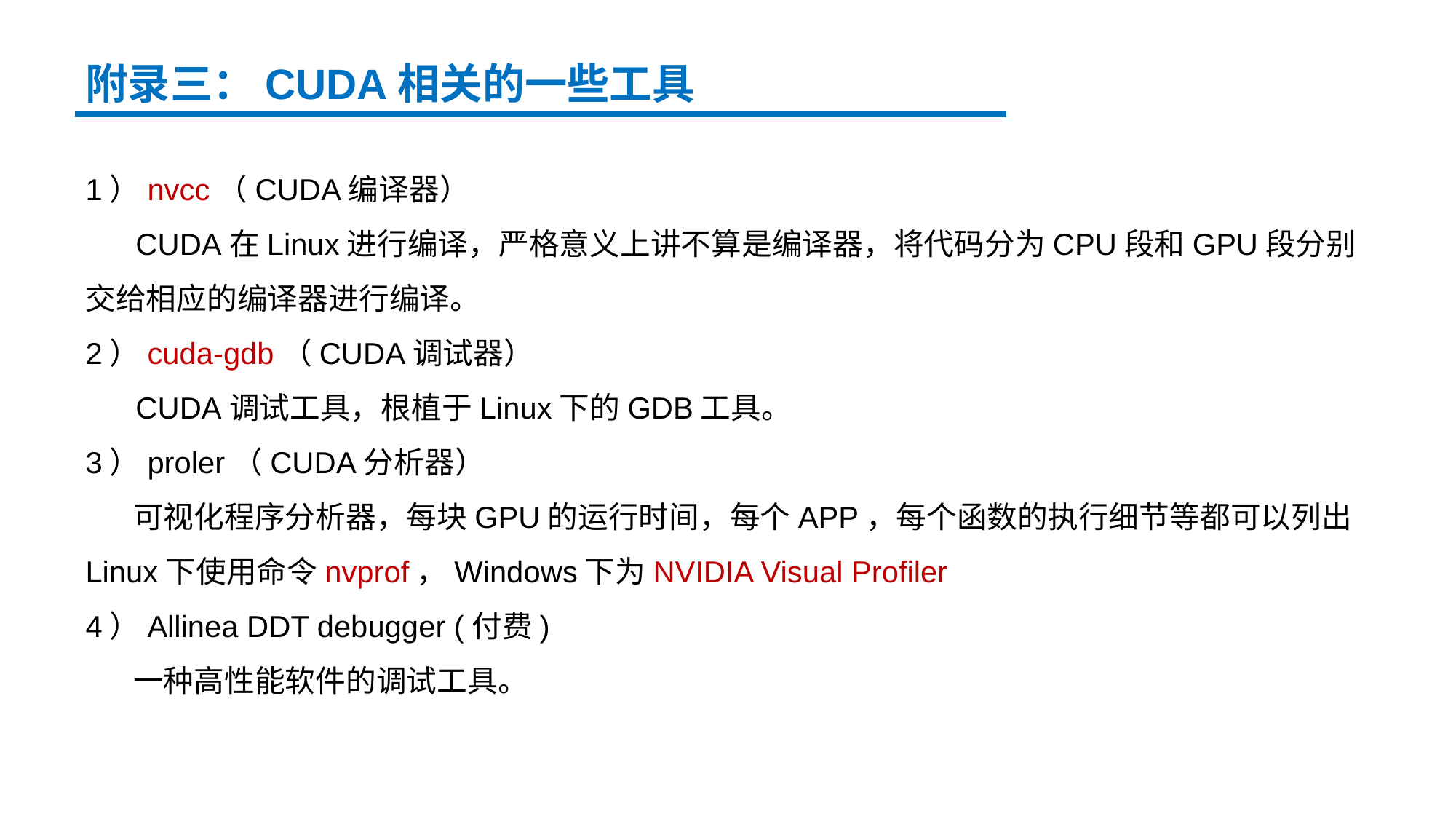

附录三：CUDA相关的一些工具
1）nvcc（CUDA编译器）
      CUDA在Linux进行编译，严格意义上讲不算是编译器，将代码分为CPU段和GPU段分别交给相应的编译器进行编译。
2）cuda-gdb（CUDA调试器）
      CUDA调试工具，根植于Linux下的GDB工具。
3）proler（CUDA分析器）
      可视化程序分析器，每块GPU的运行时间，每个APP，每个函数的执行细节等都可以列出Linux下使用命令nvprof，Windows下为NVIDIA Visual Profiler
4）Allinea DDT debugger (付费)
      一种高性能软件的调试工具。